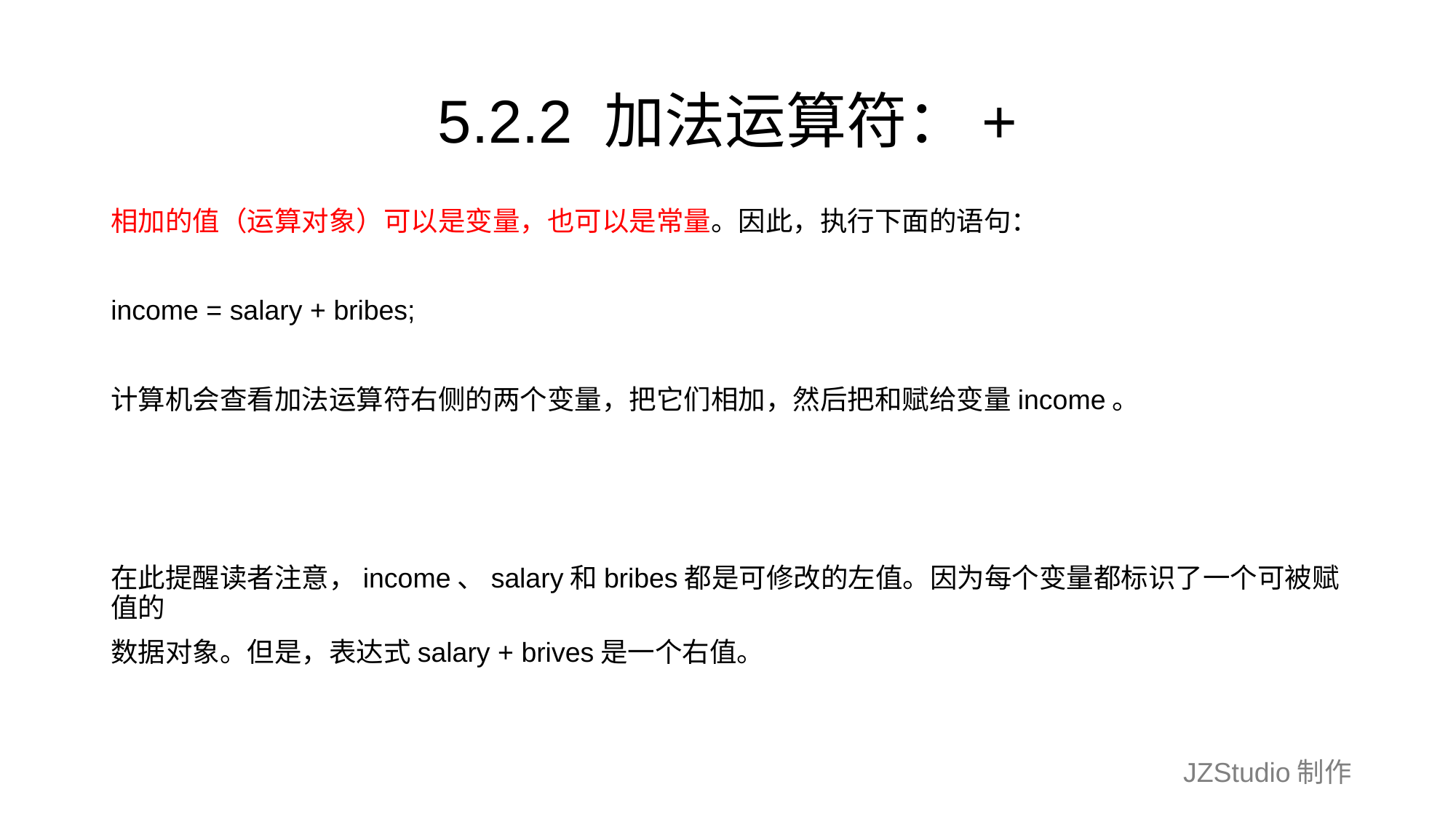

# 5.2.2 加法运算符：+
相加的值（运算对象）可以是变量，也可以是常量。因此，执行下面的语句：

income = salary + bribes;

计算机会查看加法运算符右侧的两个变量，把它们相加，然后把和赋给变量income。

在此提醒读者注意，income、salary和bribes都是可修改的左值。因为每个变量都标识了一个可被赋值的
数据对象。但是，表达式salary + brives是一个右值。